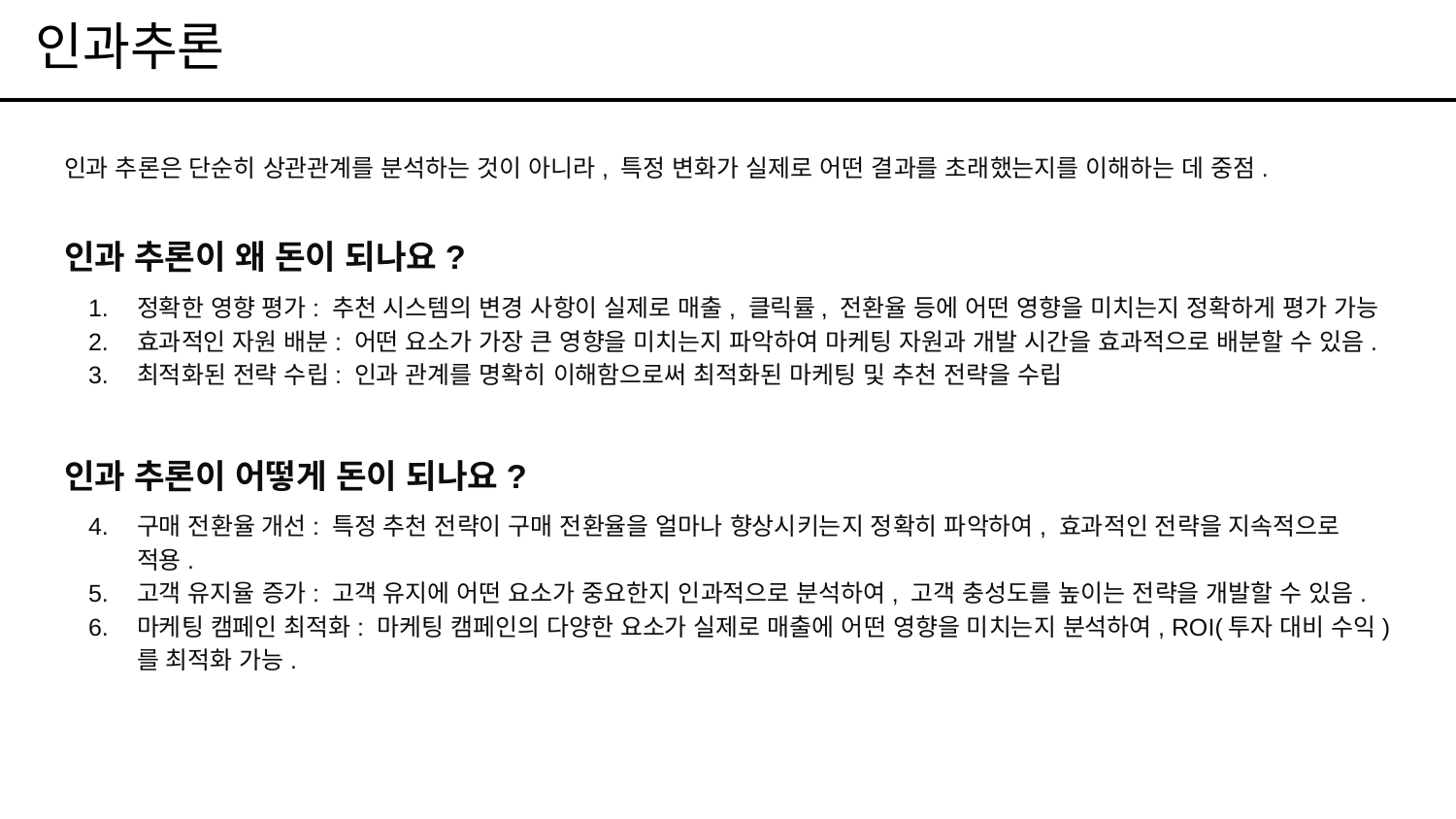

# 인과추론
인과 추론은 단순히 상관관계를 분석하는 것이 아니라, 특정 변화가 실제로 어떤 결과를 초래했는지를 이해하는 데 중점.
인과 추론이 왜 돈이 되나요?
정확한 영향 평가: 추천 시스템의 변경 사항이 실제로 매출, 클릭률, 전환율 등에 어떤 영향을 미치는지 정확하게 평가 가능
효과적인 자원 배분: 어떤 요소가 가장 큰 영향을 미치는지 파악하여 마케팅 자원과 개발 시간을 효과적으로 배분할 수 있음.
최적화된 전략 수립: 인과 관계를 명확히 이해함으로써 최적화된 마케팅 및 추천 전략을 수립
인과 추론이 어떻게 돈이 되나요?
구매 전환율 개선: 특정 추천 전략이 구매 전환율을 얼마나 향상시키는지 정확히 파악하여, 효과적인 전략을 지속적으로 적용.
고객 유지율 증가: 고객 유지에 어떤 요소가 중요한지 인과적으로 분석하여, 고객 충성도를 높이는 전략을 개발할 수 있음.
마케팅 캠페인 최적화: 마케팅 캠페인의 다양한 요소가 실제로 매출에 어떤 영향을 미치는지 분석하여, ROI(투자 대비 수익)를 최적화 가능.